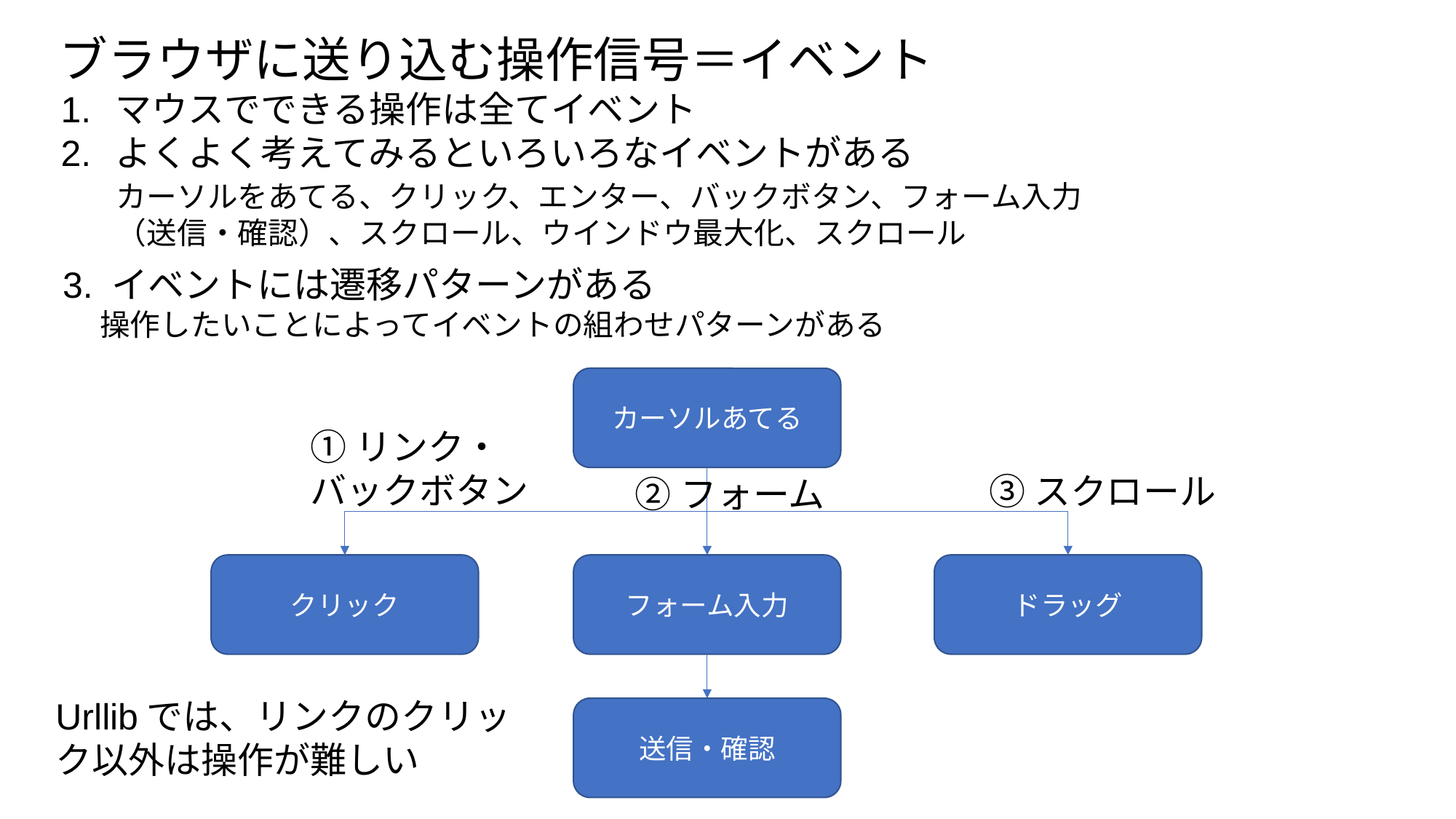

ブラウザに送り込む操作信号＝イベント
マウスでできる操作は全てイベント
よくよく考えてみるといろいろなイベントがある
カーソルをあてる、クリック、エンター、バックボタン、フォーム入力（送信・確認）、スクロール、ウインドウ最大化、スクロール
3. イベントには遷移パターンがある
　 操作したいことによってイベントの組わせパターンがある
カーソルあてる
①リンク・バックボタン
③スクロール
②フォーム
クリック
ドラッグ
フォーム入力
Urllibでは、リンクのクリック以外は操作が難しい
送信・確認